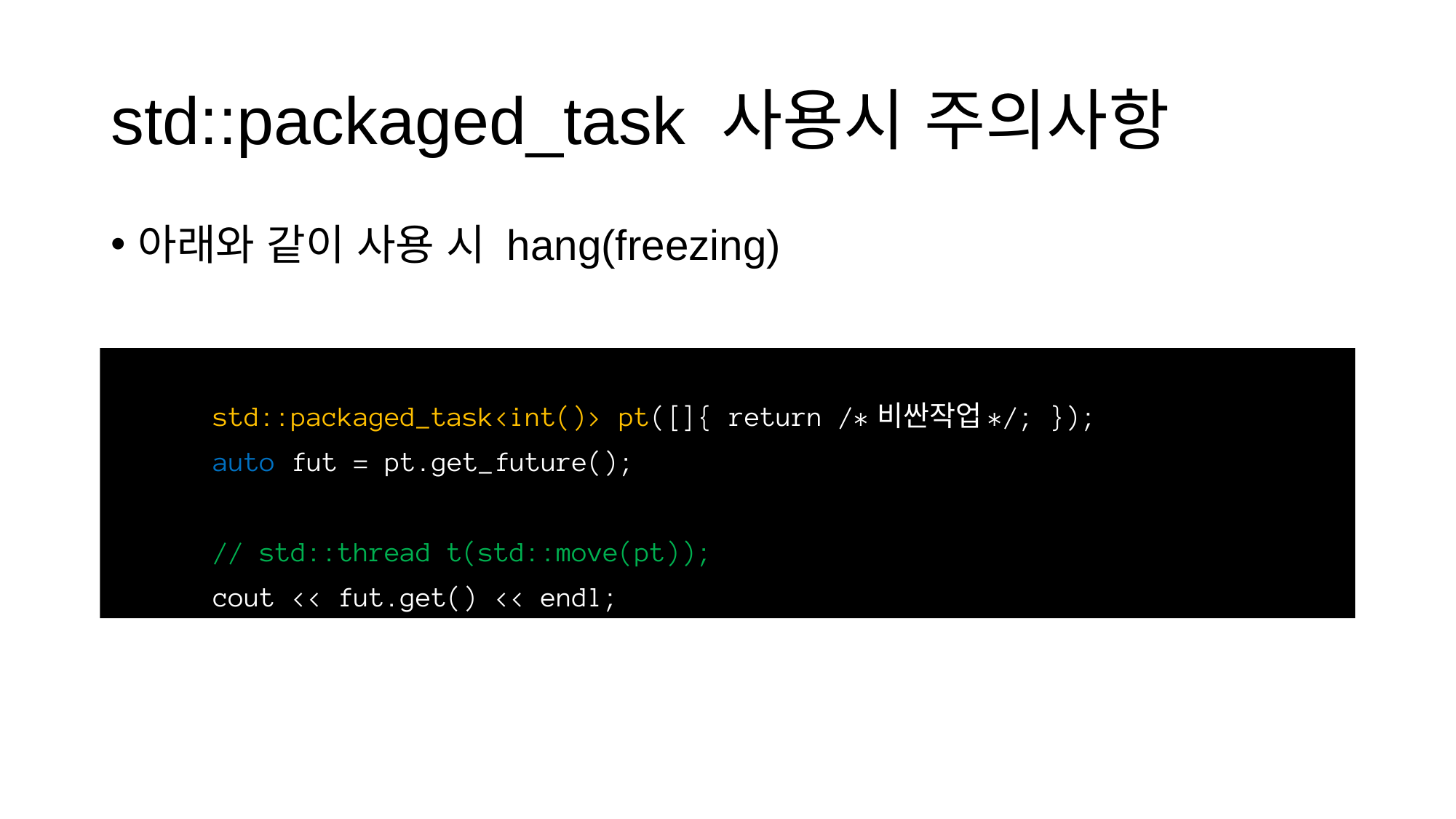

# std::packaged_task 사용시 주의사항
아래와 같이 사용 시 hang(freezing)

	std::packaged_task<int()> pt([]{ return /*비싼작업*/; });
	auto fut = pt.get_future();

	// std::thread t(std::move(pt));
	cout << fut.get() << endl;